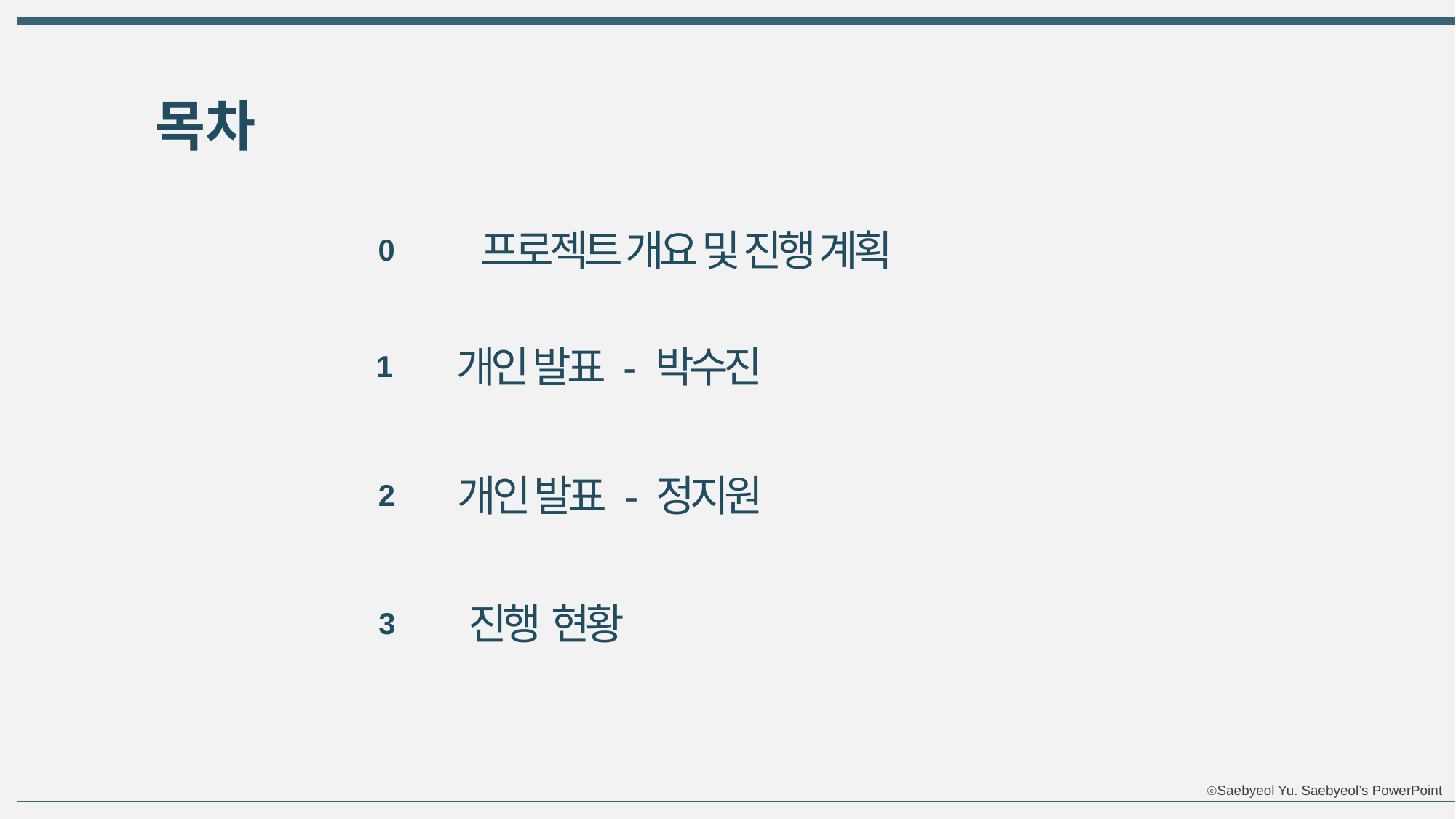

목차
프로젝트 개요 및 진행 계획

0
개인 발표 - 박수진
1
개인 발표 - 정지원

2
진행  현황

3